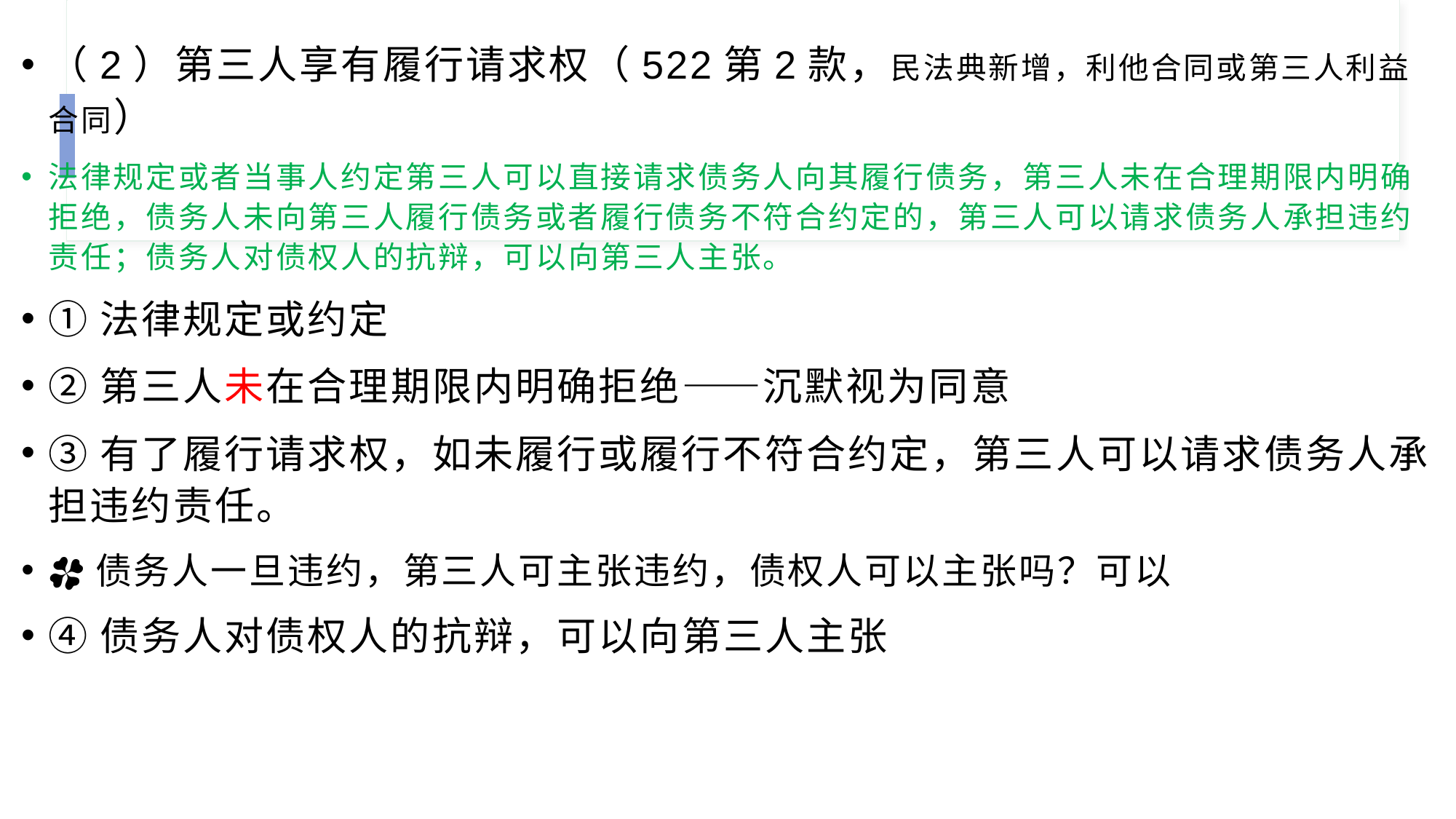

（2）第三人享有履行请求权（522第2款，民法典新增，利他合同或第三人利益合同）
法律规定或者当事人约定第三人可以直接请求债务人向其履行债务，第三人未在合理期限内明确拒绝，债务人未向第三人履行债务或者履行债务不符合约定的，第三人可以请求债务人承担违约责任；债务人对债权人的抗辩，可以向第三人主张。
①法律规定或约定
②第三人未在合理期限内明确拒绝——沉默视为同意
③有了履行请求权，如未履行或履行不符合约定，第三人可以请求债务人承担违约责任。
🍀债务人一旦违约，第三人可主张违约，债权人可以主张吗？可以
④债务人对债权人的抗辩，可以向第三人主张